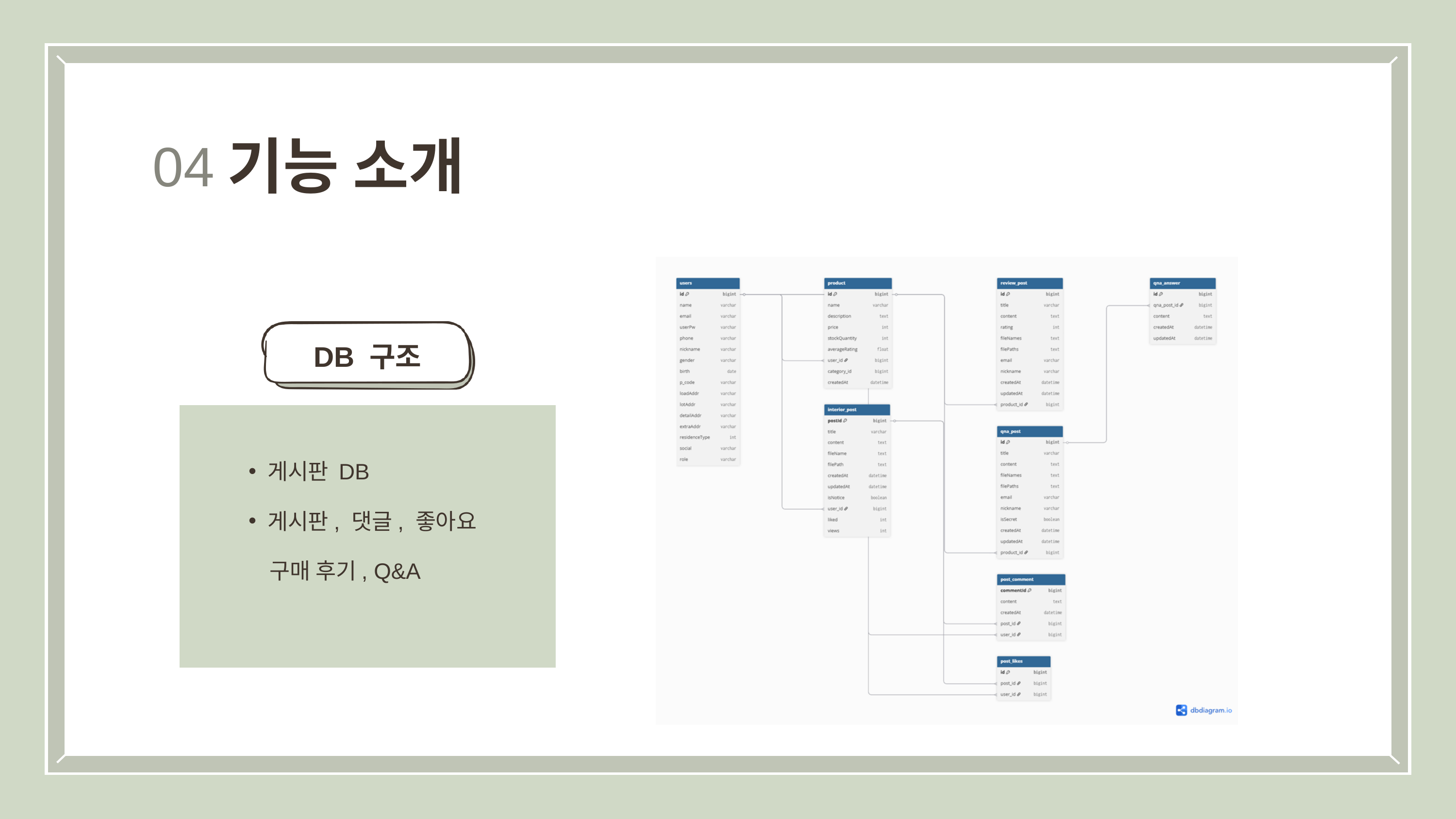

기능 소개
04

DB 구조

게시판 DB
게시판, 댓글, 좋아요
       구매 후기, Q&A